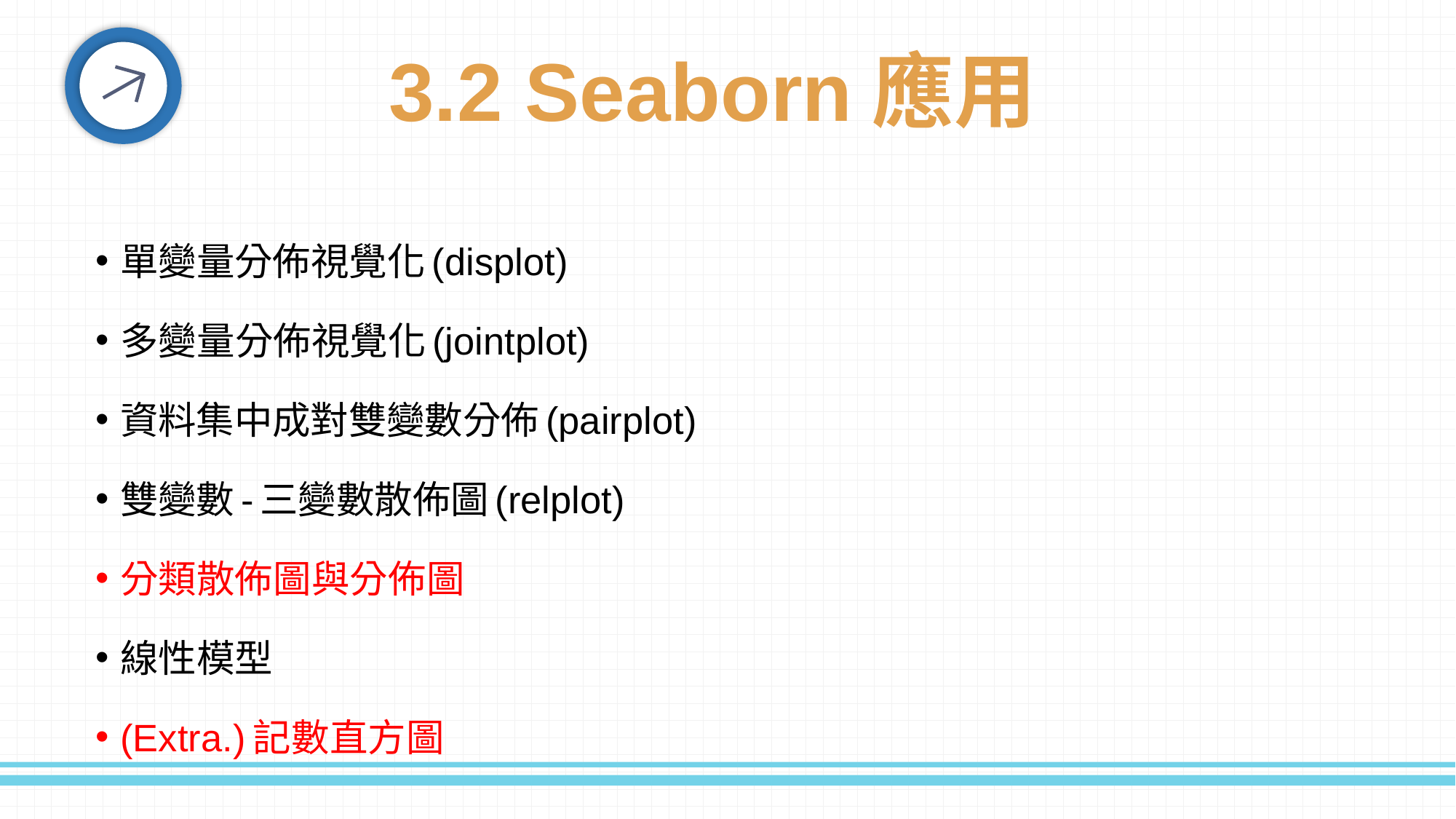

3.2 Seaborn應用

單變量分佈視覺化(displot)
多變量分佈視覺化(jointplot)
資料集中成對雙變數分佈(pairplot)
雙變數-三變數散佈圖(relplot)
分類散佈圖與分佈圖
線性模型
(Extra.)記數直方圖